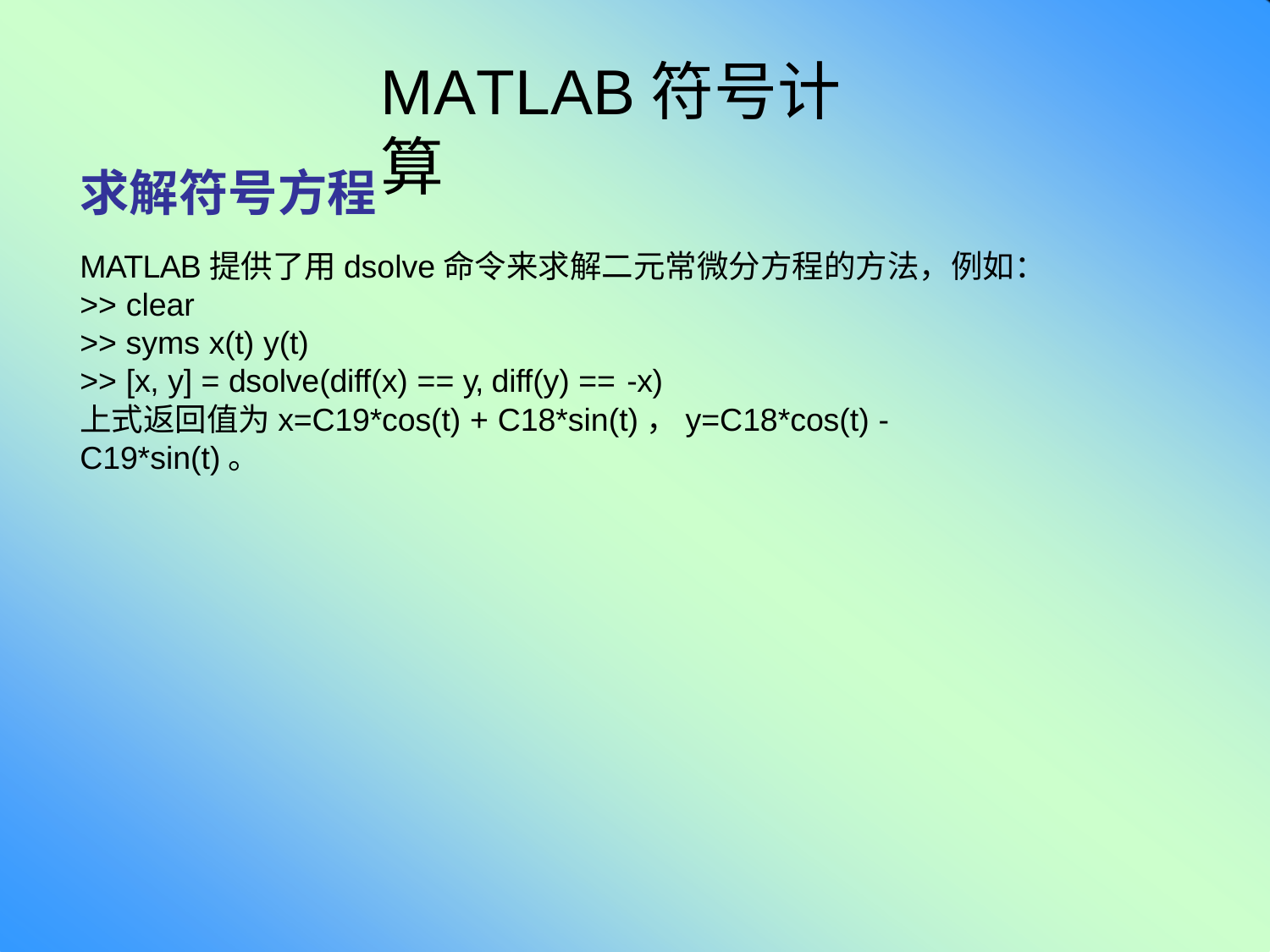

# MATLAB符号计算
求解符号方程
MATLAB提供了用dsolve命令来求解二元常微分方程的方法，例如：
>> clear
>> syms x(t) y(t)
>> [x, y] = dsolve(diff(x) == y, diff(y) == -x)
上式返回值为x=C19*cos(t) + C18*sin(t)，y=C18*cos(t) - C19*sin(t)。